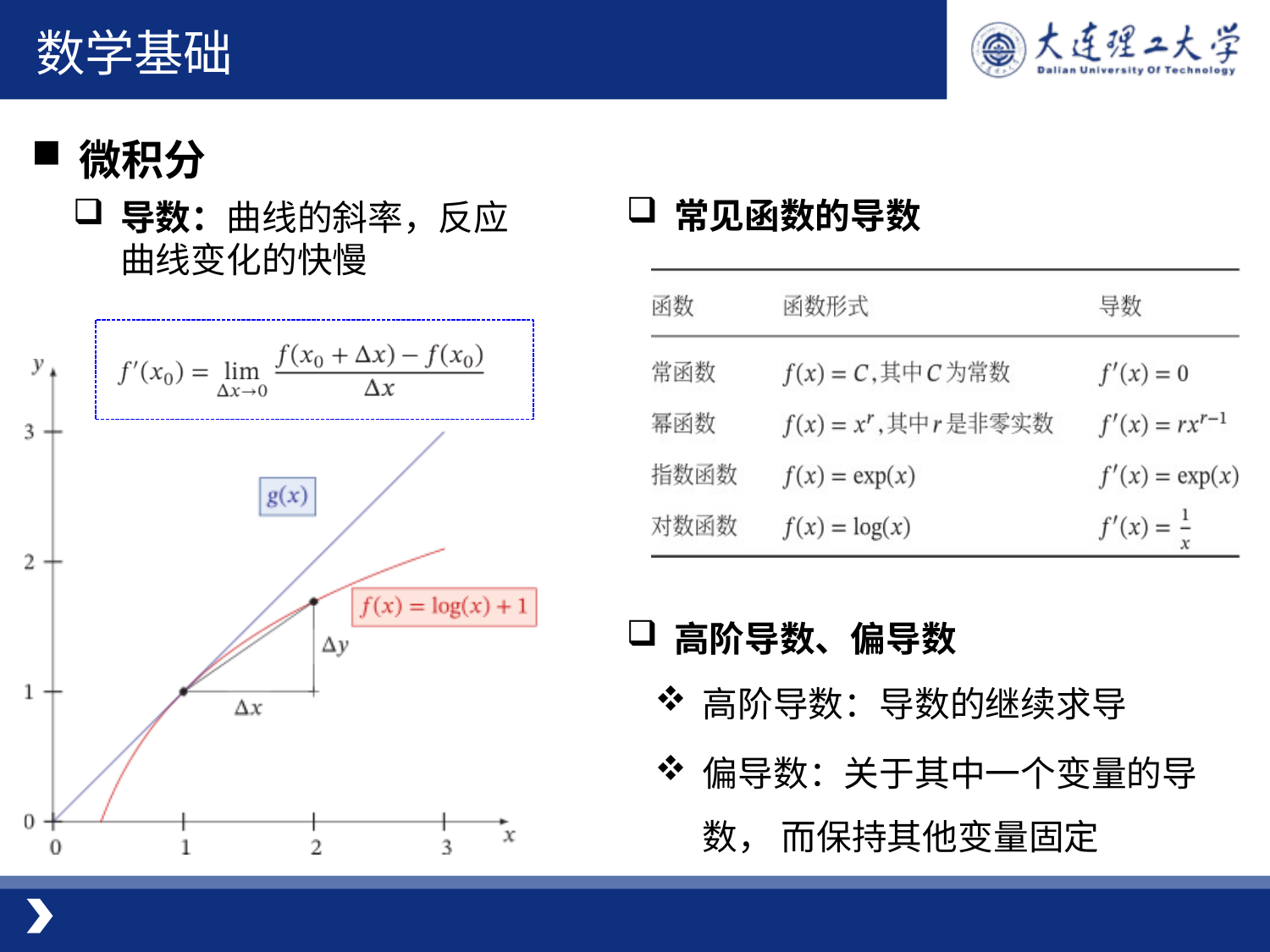

数学基础
微积分
导数：曲线的斜率，反应曲线变化的快慢
常见函数的导数

高阶导数、偏导数
高阶导数：导数的继续求导
偏导数：关于其中一个变量的导数， 而保持其他变量固定